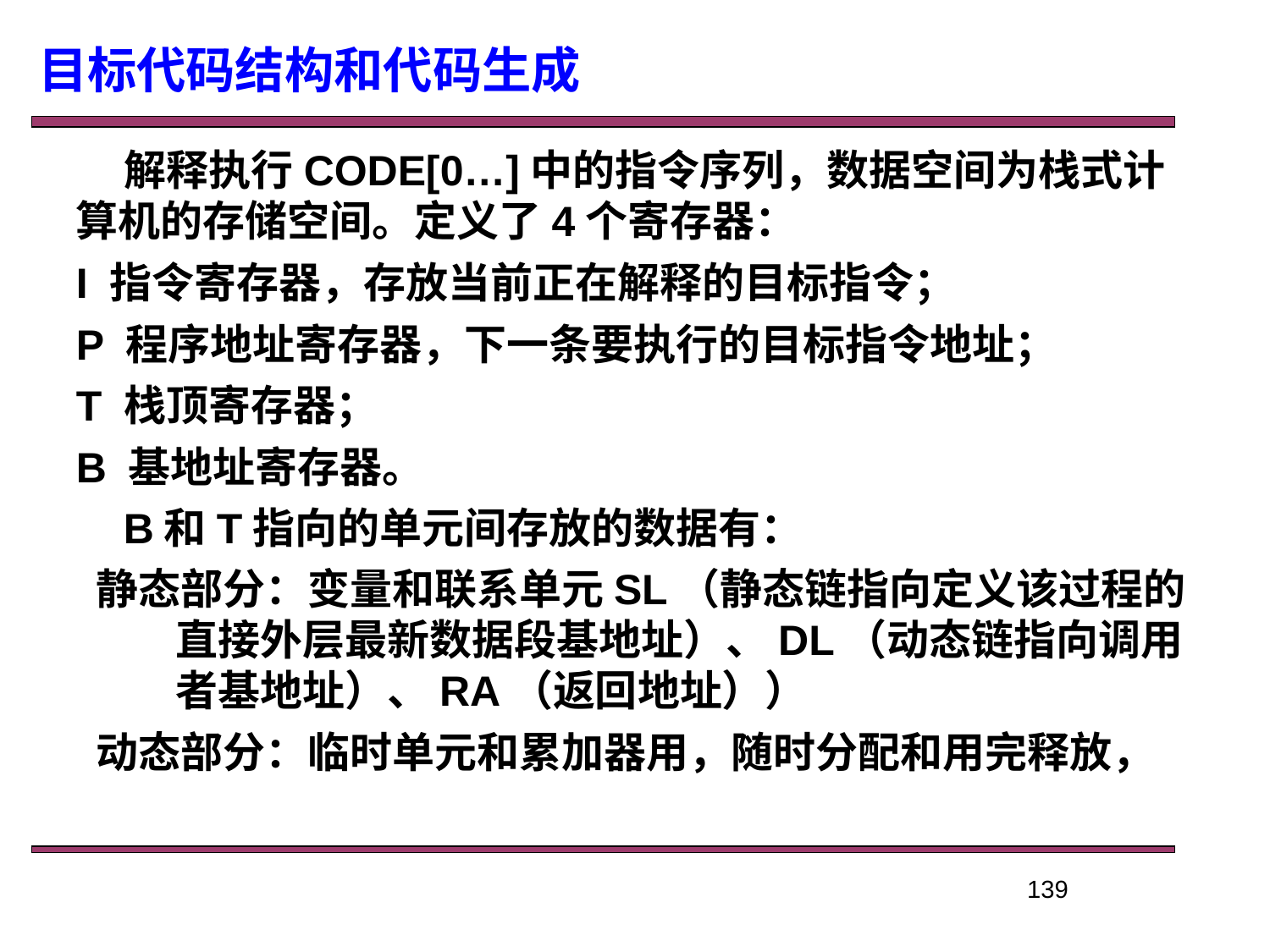

目标代码结构和代码生成
    解释执行CODE[0…]中的指令序列，数据空间为栈式计算机的存储空间。定义了4个寄存器：
I 指令寄存器，存放当前正在解释的目标指令；
P 程序地址寄存器，下一条要执行的目标指令地址；
T 栈顶寄存器；
B 基地址寄存器。
    B和T指向的单元间存放的数据有：
 静态部分：变量和联系单元SL（静态链指向定义该过程的直接外层最新数据段基地址）、DL（动态链指向调用者基地址）、RA（返回地址））
 动态部分：临时单元和累加器用，随时分配和用完释放，

139